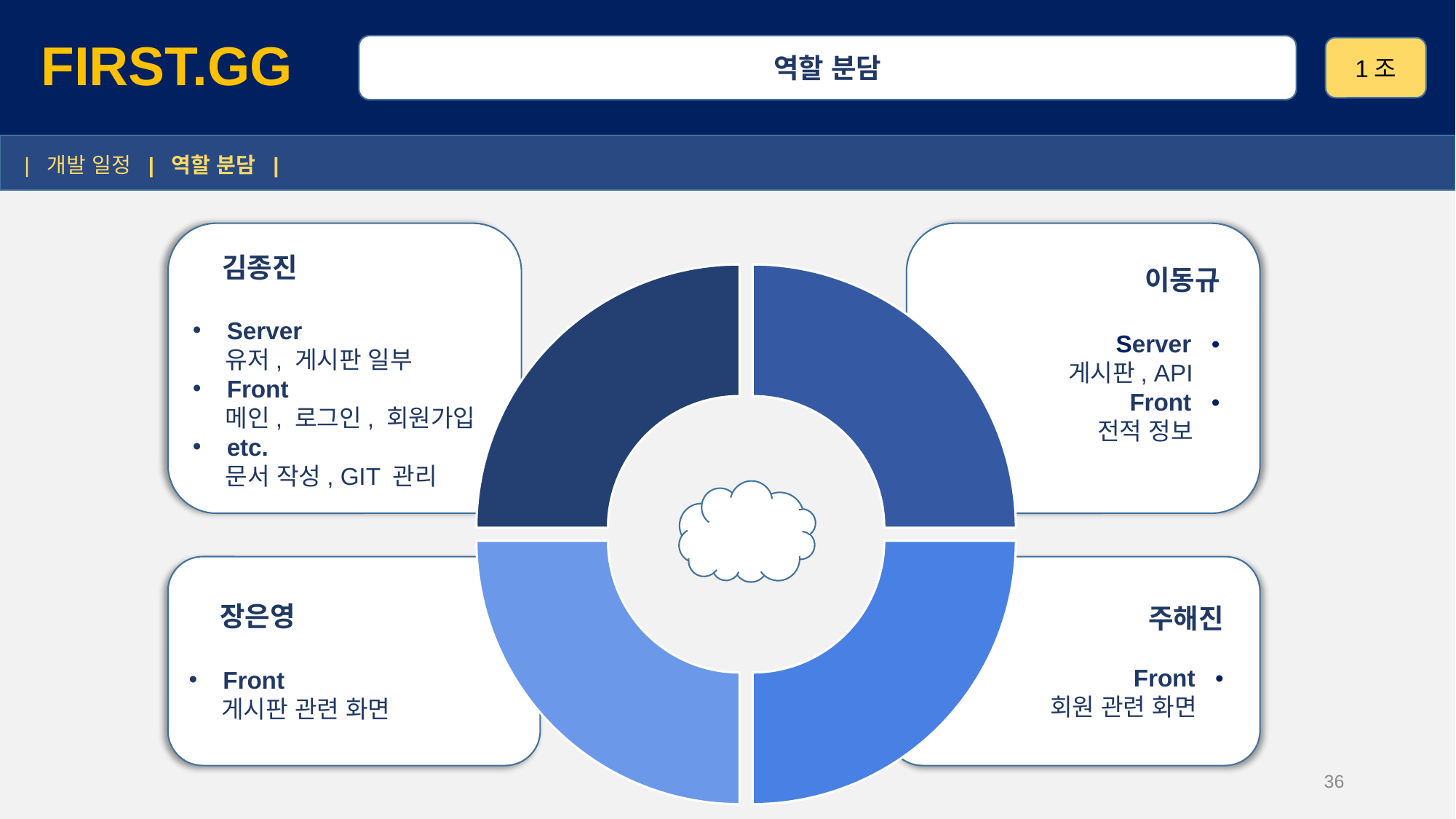

FIRST.GG
역할 분담
1조
  |  개발 일정  |  역할 분담  |

### Chart

| Category | 판매 |
|---|---|
| 1분기 | 10.0 |
| 2분기 | 10.0 |
| 3분기 | 10.0 |
| 4분기 | 10.0 |
   김종진

Server
    유저, 게시판 일부
Front
    메인, 로그인, 회원가입
etc.
    문서 작성, GIT 관리

    이동규

Server   •
게시판, API
Front   •
 전적 정보

주해진

Front   •
회원 관련 화면
    장은영

Front
    게시판 관련 화면
36